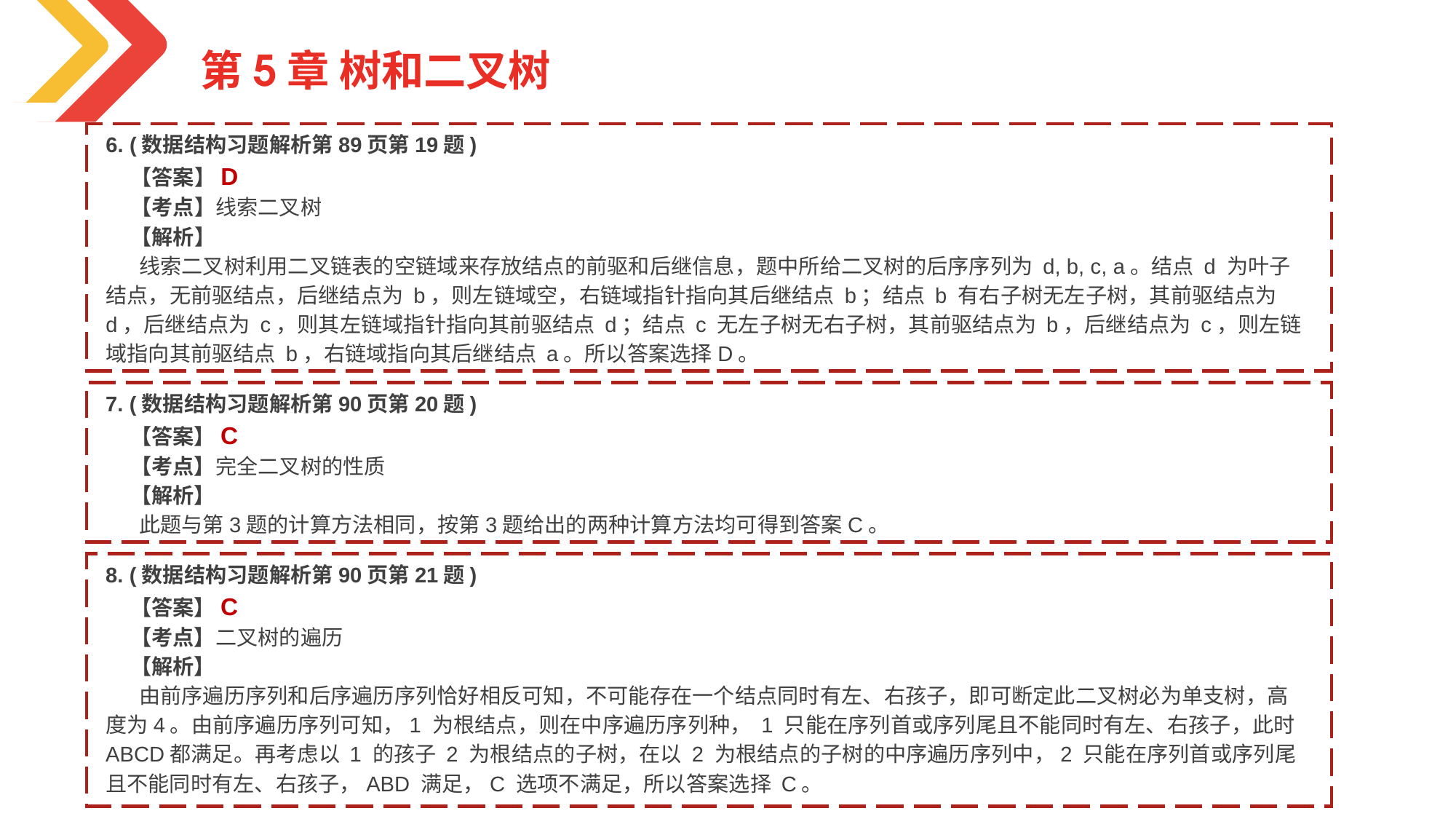

第5章 树和二叉树
6. (数据结构习题解析第89页第19题)
    【答案】D
    【考点】线索二叉树
    【解析】
      线索二叉树利用二叉链表的空链域来存放结点的前驱和后继信息，题中所给二叉树的后序序列为 d, b, c, a。结点 d 为叶子结点，无前驱结点，后继结点为 b，则左链域空，右链域指针指向其后继结点 b；结点 b 有右子树无左子树，其前驱结点为 d，后继结点为 c，则其左链域指针指向其前驱结点 d；结点 c 无左子树无右子树，其前驱结点为 b，后继结点为 c，则左链域指向其前驱结点 b，右链域指向其后继结点 a。所以答案选择D。

7. (数据结构习题解析第90页第20题)
    【答案】C
    【考点】完全二叉树的性质
    【解析】
      此题与第3题的计算方法相同，按第3题给出的两种计算方法均可得到答案C。

8. (数据结构习题解析第90页第21题)
    【答案】C
    【考点】二叉树的遍历
    【解析】
      由前序遍历序列和后序遍历序列恰好相反可知，不可能存在一个结点同时有左、右孩子，即可断定此二叉树必为单支树，高度为4。由前序遍历序列可知，1 为根结点，则在中序遍历序列种， 1 只能在序列首或序列尾且不能同时有左、右孩子，此时ABCD都满足。再考虑以 1 的孩子 2 为根结点的子树，在以 2 为根结点的子树的中序遍历序列中，2 只能在序列首或序列尾且不能同时有左、右孩子，ABD 满足，C 选项不满足，所以答案选择 C。